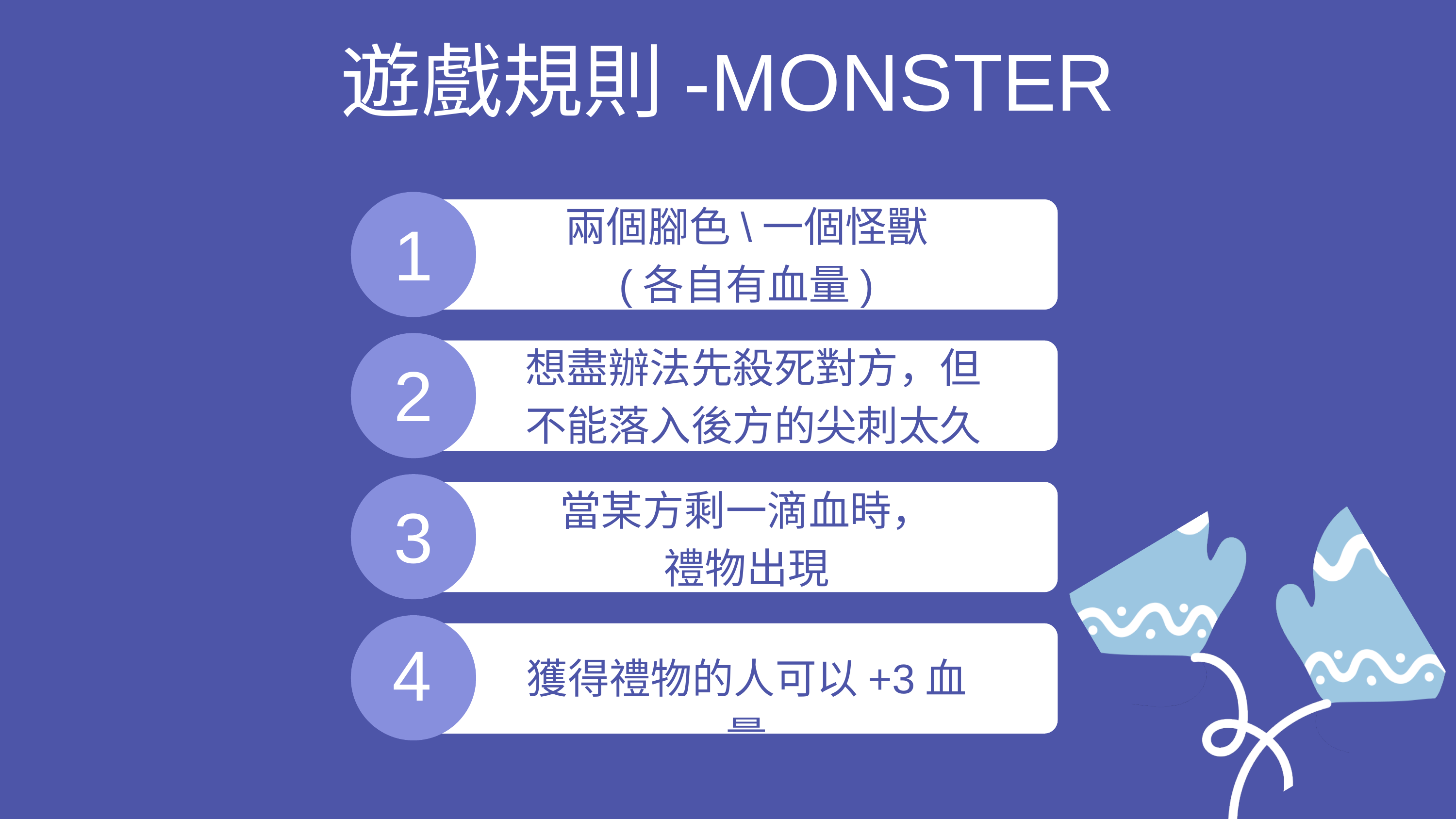

遊戲規則-MONSTER

兩個腳色\一個怪獸
(各自有血量)
1

想盡辦法先殺死對方，但不能落入後方的尖刺太久
2

當某方剩一滴血時，禮物出現
3

4

獲得禮物的人可以+3血量